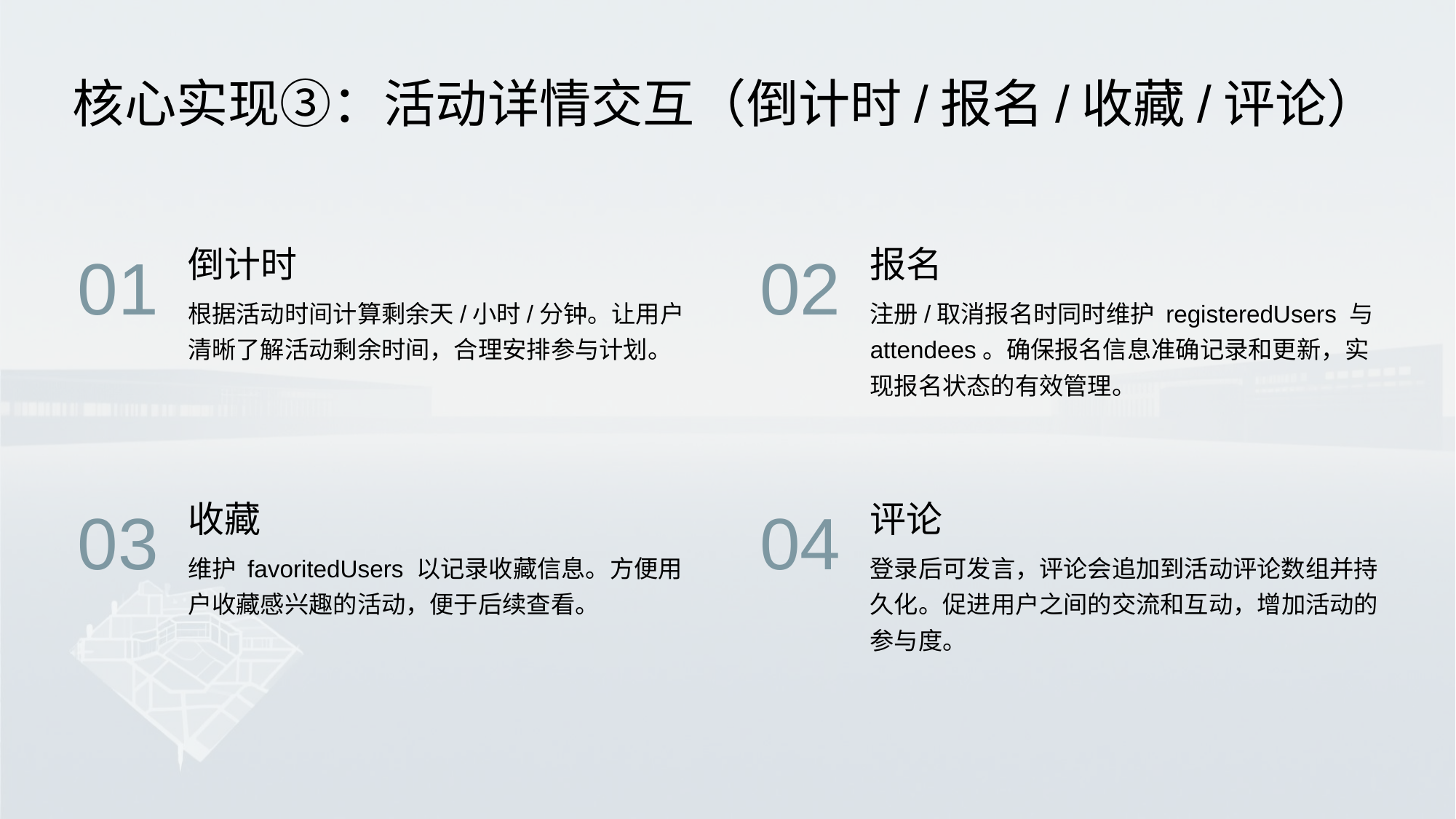

核心实现③：活动详情交互（倒计时/报名/收藏/评论）
倒计时
报名
01
02
根据活动时间计算剩余天/小时/分钟。让用户清晰了解活动剩余时间，合理安排参与计划。
注册/取消报名时同时维护 registeredUsers 与 attendees。确保报名信息准确记录和更新，实现报名状态的有效管理。
收藏
评论
03
04
维护 favoritedUsers 以记录收藏信息。方便用户收藏感兴趣的活动，便于后续查看。
登录后可发言，评论会追加到活动评论数组并持久化。促进用户之间的交流和互动，增加活动的参与度。